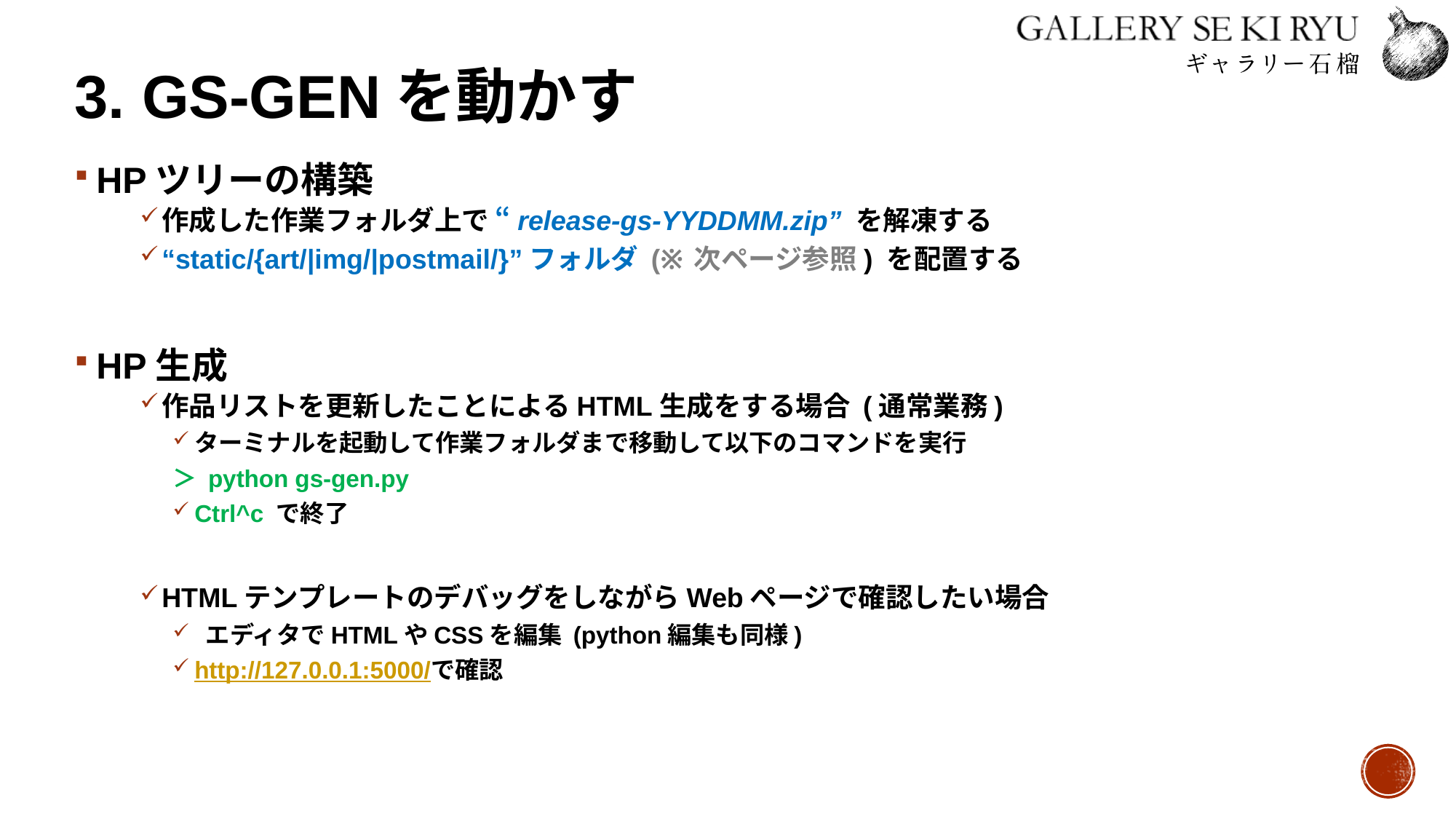

# 3. GS-GENを動かす
HPツリーの構築
作成した作業フォルダ上で “release-gs-YYDDMM.zip” を解凍する
“static/{art/|img/|postmail/}”フォルダ (※次ページ参照) を配置する

HP生成
作品リストを更新したことによるHTML生成をする場合 (通常業務)
ターミナルを起動して作業フォルダまで移動して以下のコマンドを実行
＞ python gs-gen.py
Ctrl^c で終了

HTMLテンプレートのデバッグをしながらWebページで確認したい場合
 エディタでHTMLやCSSを編集 (python編集も同様)
http://127.0.0.1:5000/で確認